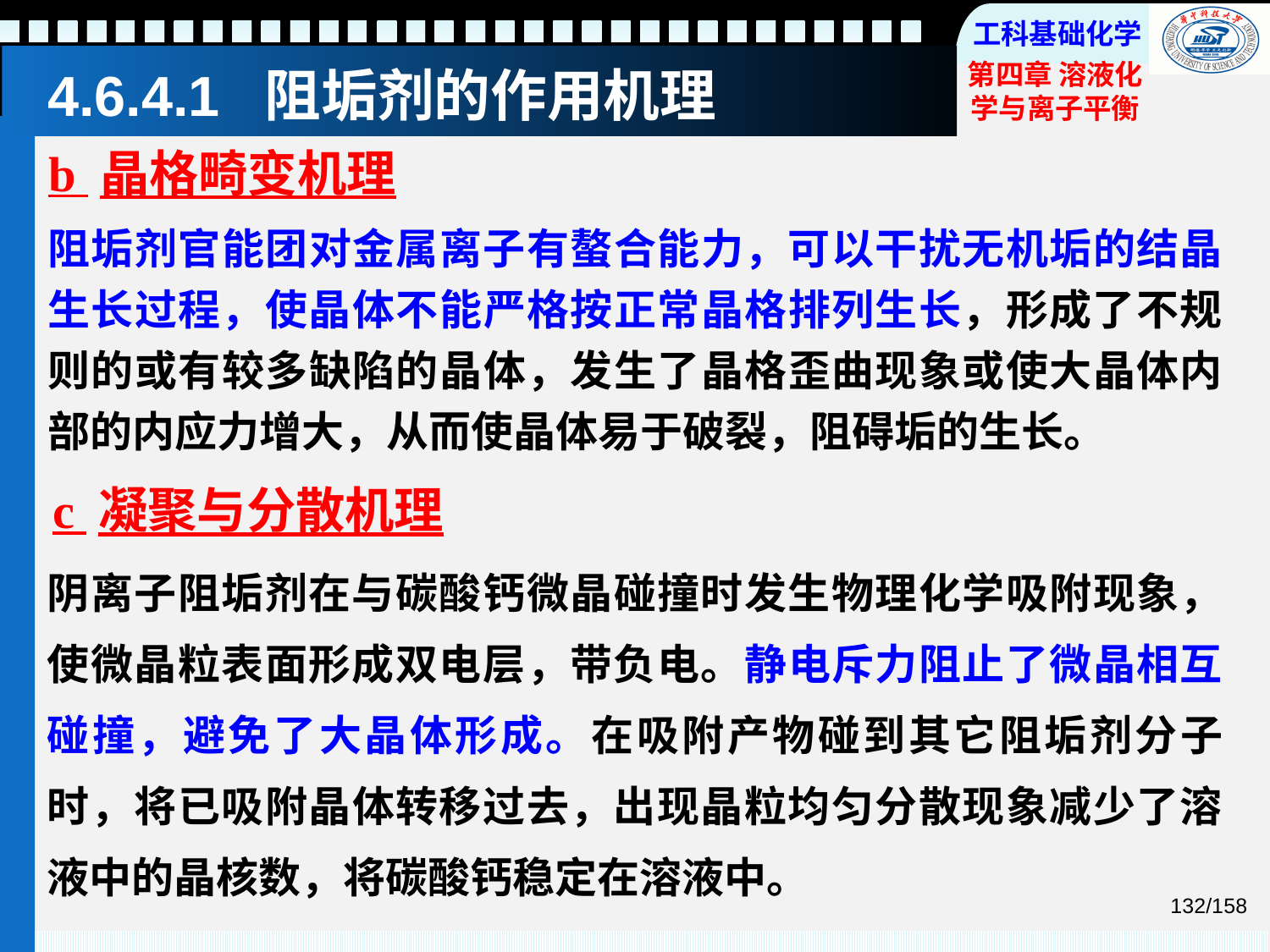

# 4.6.4.1  阻垢剂的作用机理
b 晶格畸变机理
阻垢剂官能团对金属离子有螯合能力，可以干扰无机垢的结晶生长过程，使晶体不能严格按正常晶格排列生长，形成了不规则的或有较多缺陷的晶体，发生了晶格歪曲现象或使大晶体内部的内应力增大，从而使晶体易于破裂，阻碍垢的生长。
c 凝聚与分散机理
阴离子阻垢剂在与碳酸钙微晶碰撞时发生物理化学吸附现象，使微晶粒表面形成双电层，带负电。静电斥力阻止了微晶相互碰撞，避免了大晶体形成。在吸附产物碰到其它阻垢剂分子时，将已吸附晶体转移过去，出现晶粒均匀分散现象减少了溶液中的晶核数，将碳酸钙稳定在溶液中。